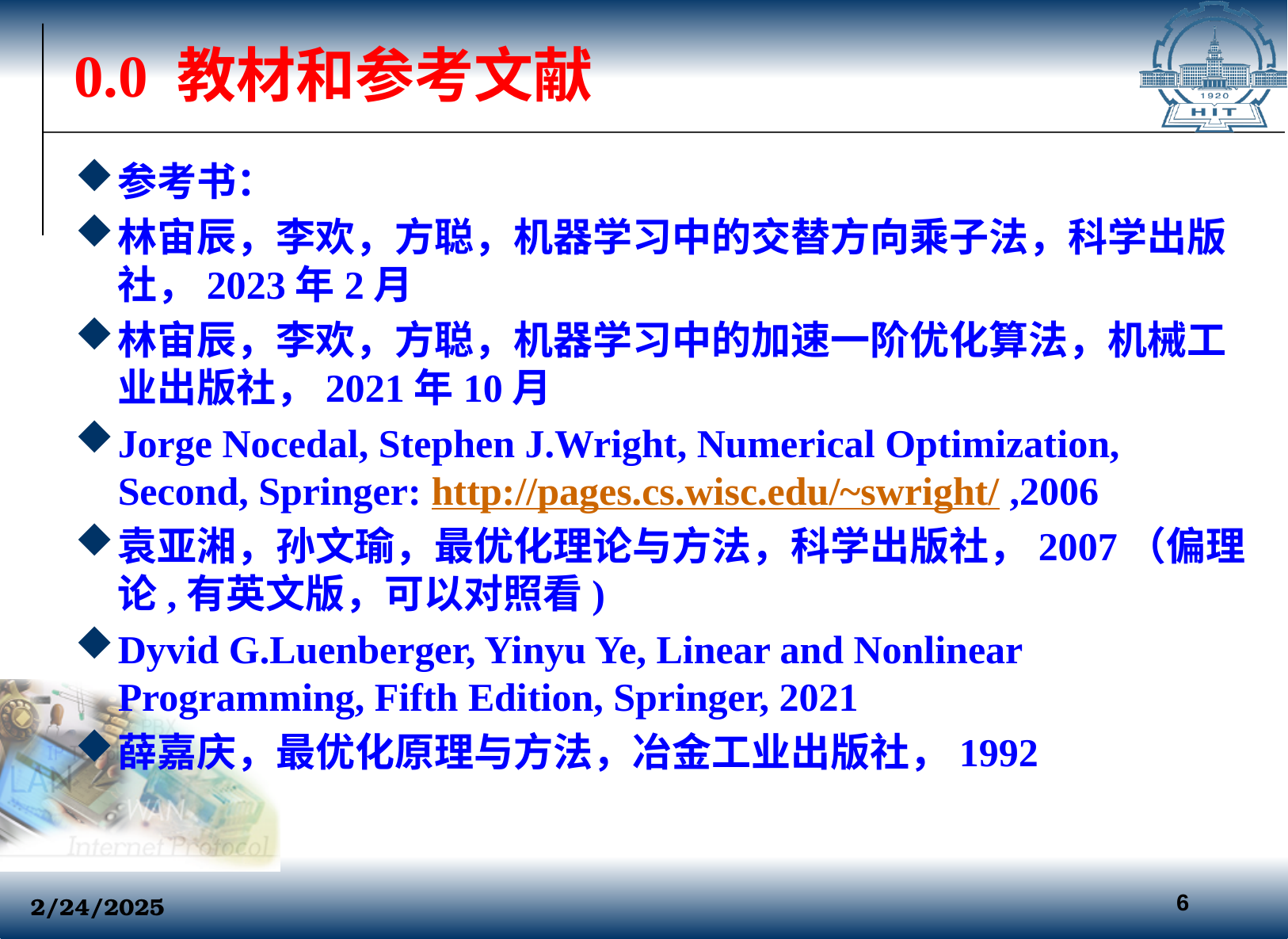

0.0 教材和参考文献
参考书：
林宙辰，李欢，方聪，机器学习中的交替方向乘子法，科学出版社，2023年2月
林宙辰，李欢，方聪，机器学习中的加速一阶优化算法，机械工业出版社，2021年10月
Jorge Nocedal, Stephen J.Wright, Numerical Optimization, Second, Springer: http://pages.cs.wisc.edu/~swright/ ,2006
袁亚湘，孙文瑜，最优化理论与方法，科学出版社，2007（偏理论,有英文版，可以对照看)
Dyvid G.Luenberger, Yinyu Ye, Linear and Nonlinear Programming, Fifth Edition, Springer, 2021
薛嘉庆，最优化原理与方法，冶金工业出版社，1992